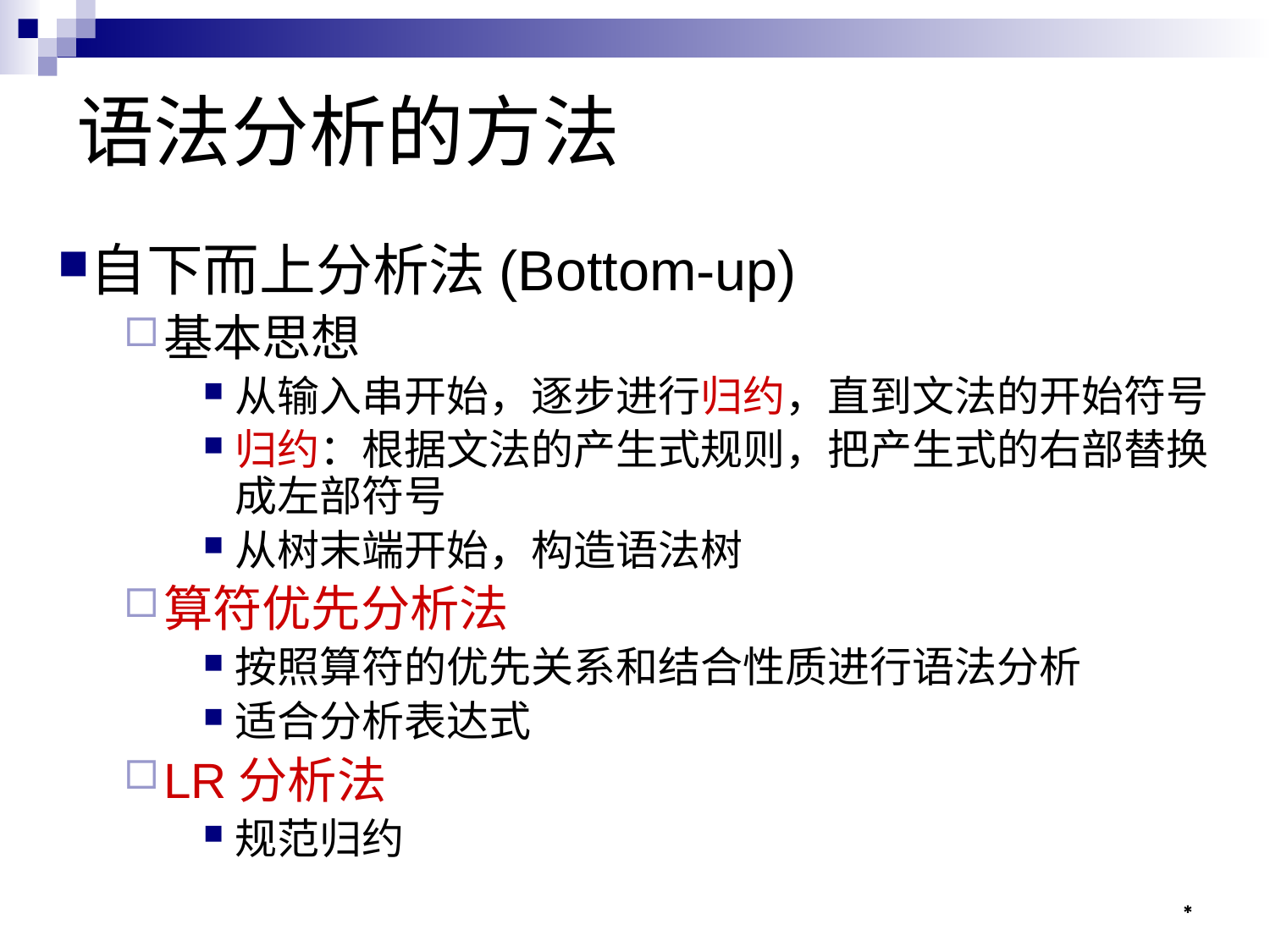

# 语法分析的方法
自下而上分析法(Bottom-up)
基本思想
从输入串开始，逐步进行归约，直到文法的开始符号
归约：根据文法的产生式规则，把产生式的右部替换成左部符号
从树末端开始，构造语法树
算符优先分析法
按照算符的优先关系和结合性质进行语法分析
适合分析表达式
LR分析法
规范归约
*